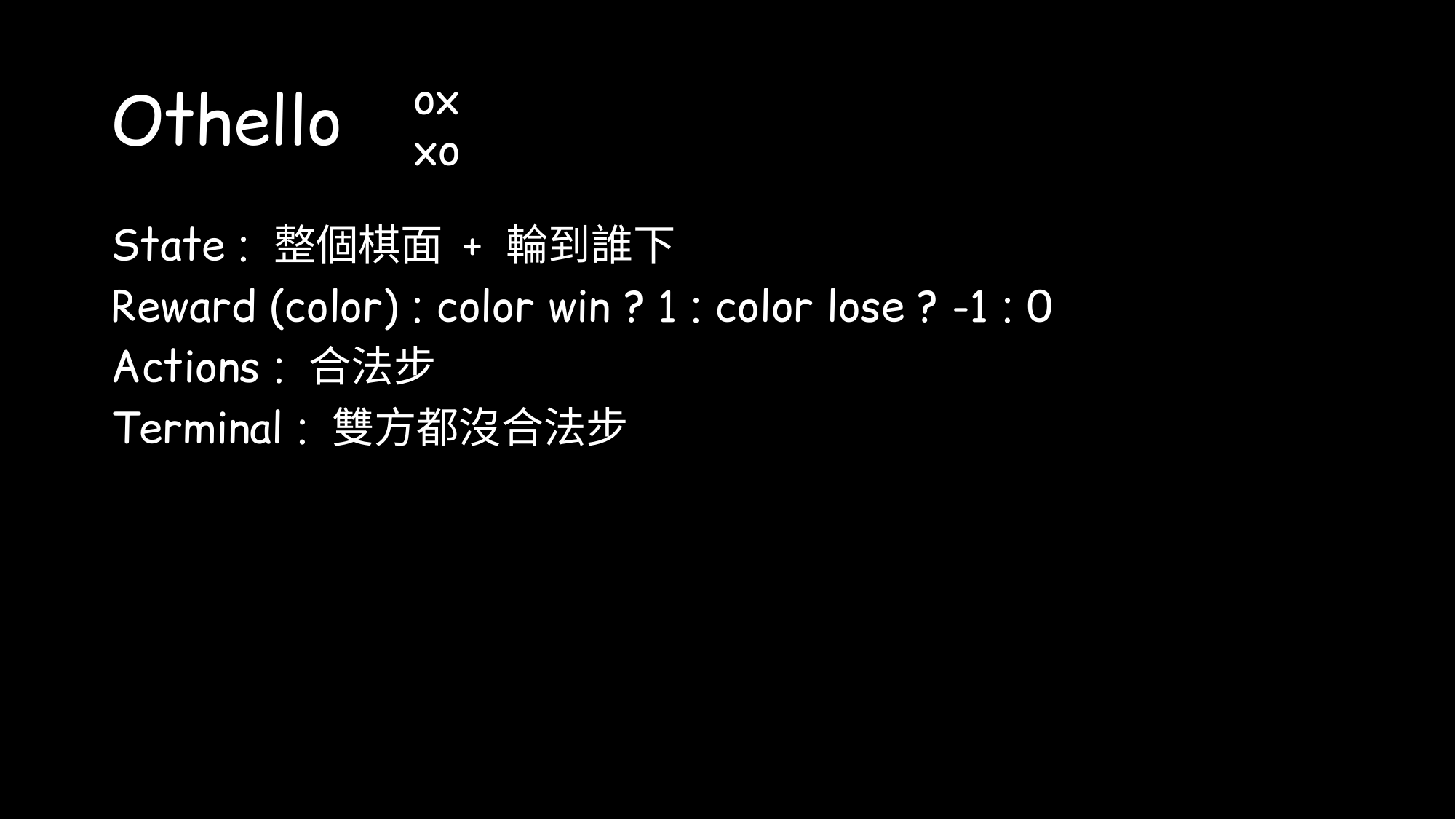

# Othello
ox
xo
State : 整個棋面 + 輪到誰下
Reward (color) : color win ? 1 : color lose ? -1 : 0
Actions : 合法步
Terminal : 雙方都沒合法步